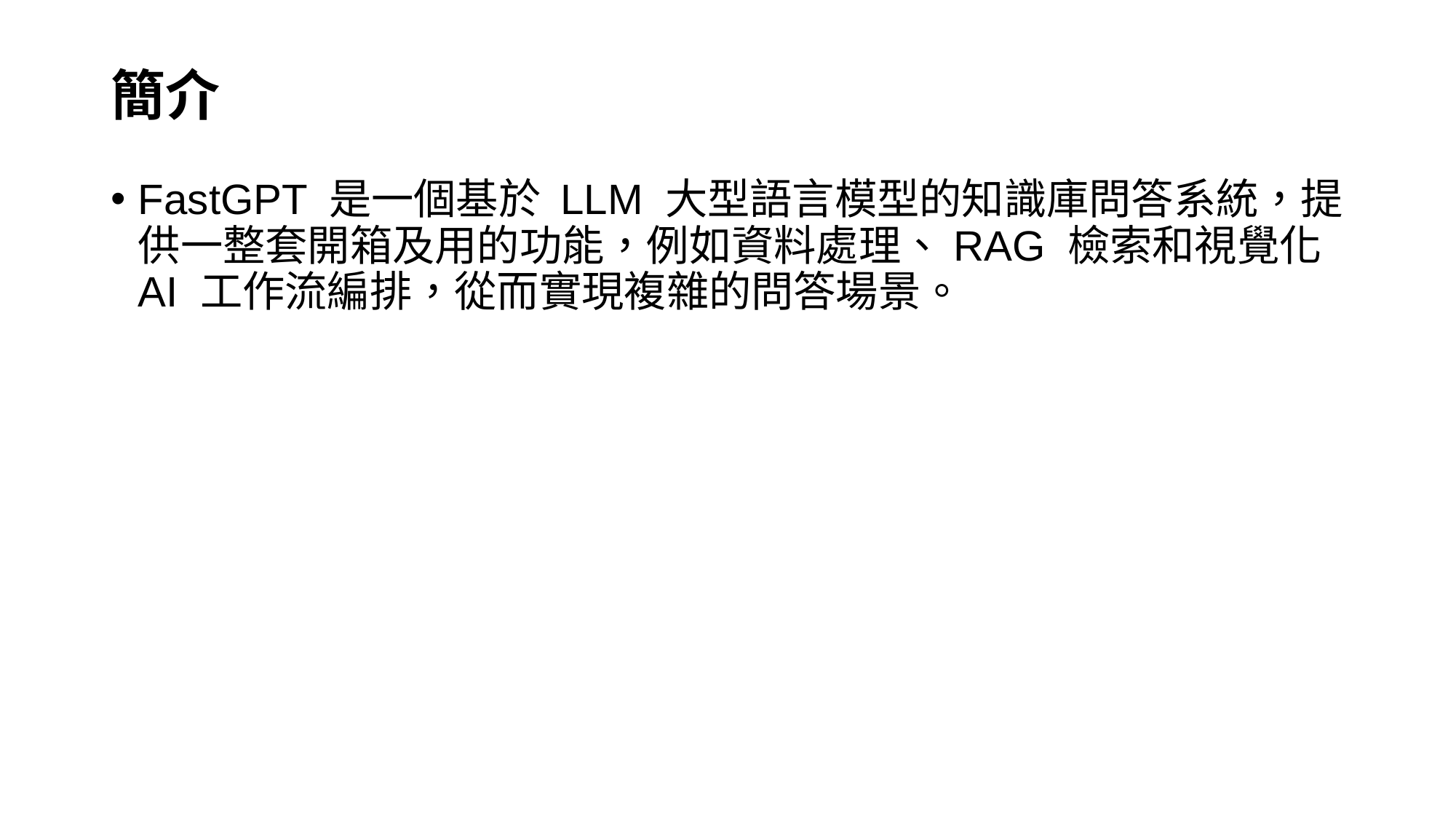

# 簡介
FastGPT 是一個基於 LLM 大型語言模型的知識庫問答系統，提供一整套開箱及用的功能，例如資料處理、RAG 檢索和視覺化 AI 工作流編排，從而實現複雜的問答場景。